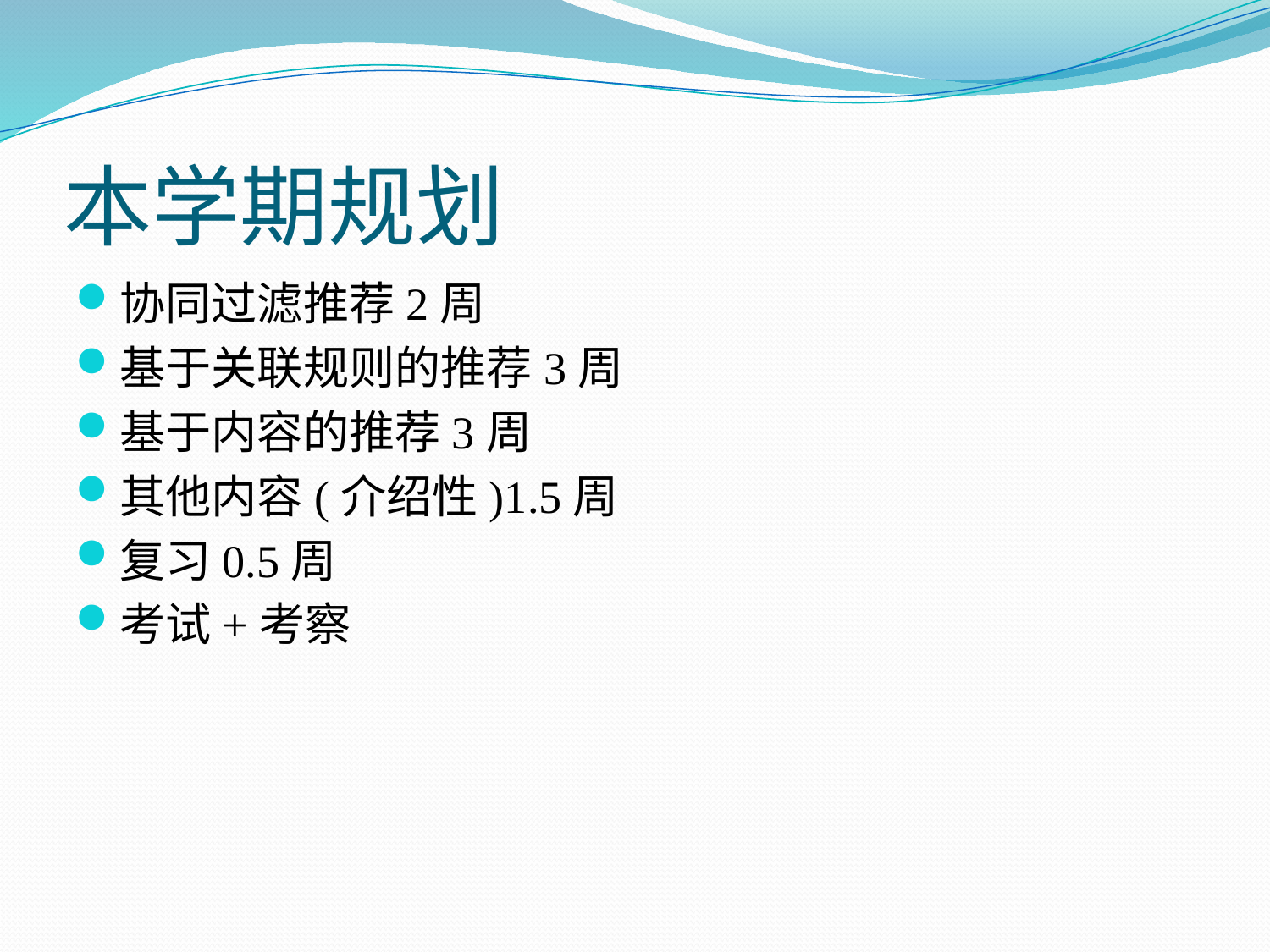

# 本学期规划
协同过滤推荐2周
基于关联规则的推荐3周
基于内容的推荐3周
其他内容(介绍性)1.5周
复习0.5周
考试+考察